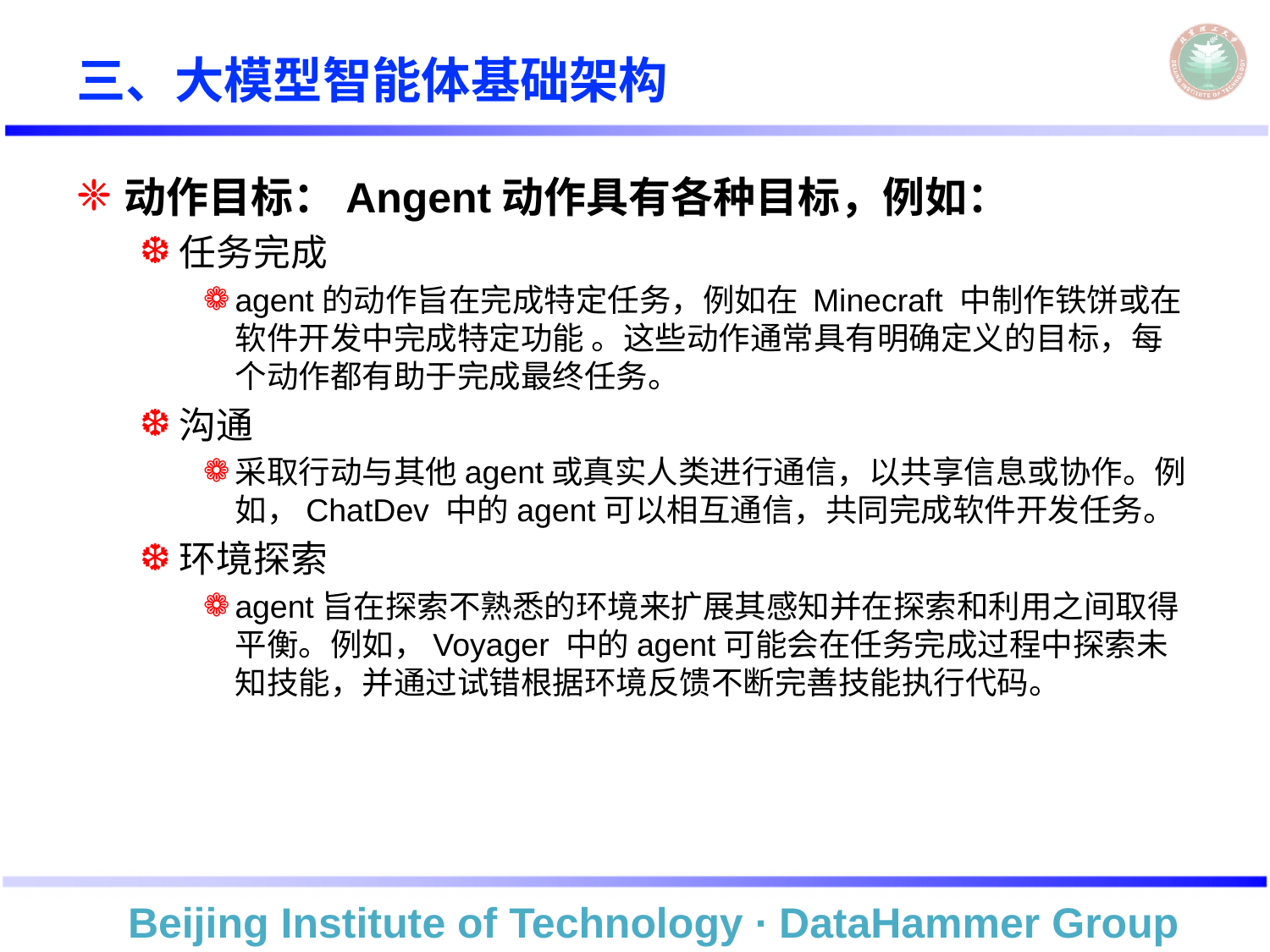

# 三、大模型智能体基础架构
动作目标：Angent动作具有各种目标，例如：
任务完成
agent的动作旨在完成特定任务，例如在 Minecraft 中制作铁饼或在软件开发中完成特定功能 。这些动作通常具有明确定义的目标，每个动作都有助于完成最终任务。
沟通
采取行动与其他agent或真实人类进行通信，以共享信息或协作。例如，ChatDev 中的agent可以相互通信，共同完成软件开发任务。
环境探索
agent旨在探索不熟悉的环境来扩展其感知并在探索和利用之间取得平衡。例如，Voyager 中的agent可能会在任务完成过程中探索未知技能，并通过试错根据环境反馈不断完善技能执行代码。